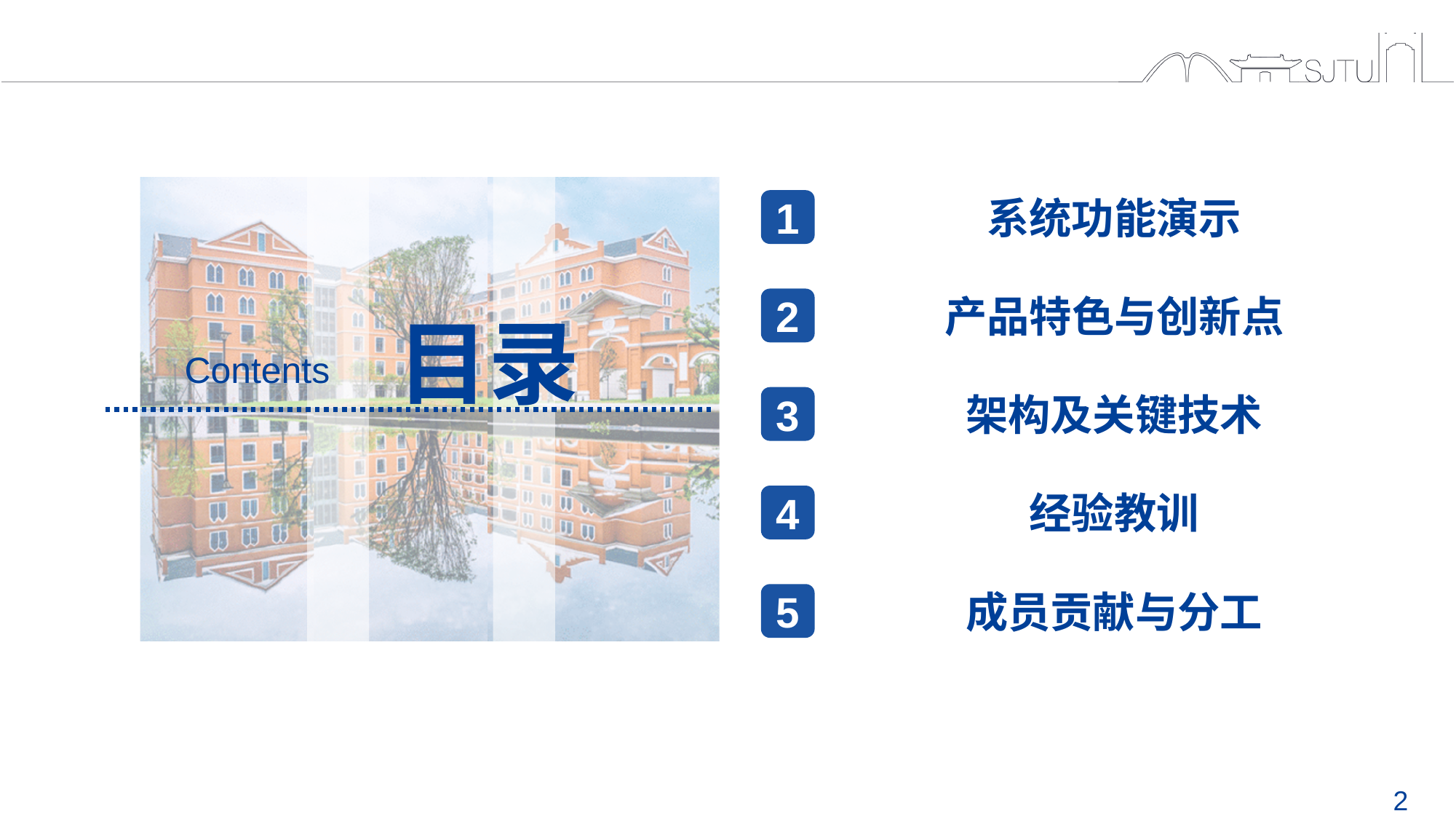

1
系统功能演示
2
产品特色与创新点
目录
Contents
3
架构及关键技术
4
经验教训
5
成员贡献与分工
2